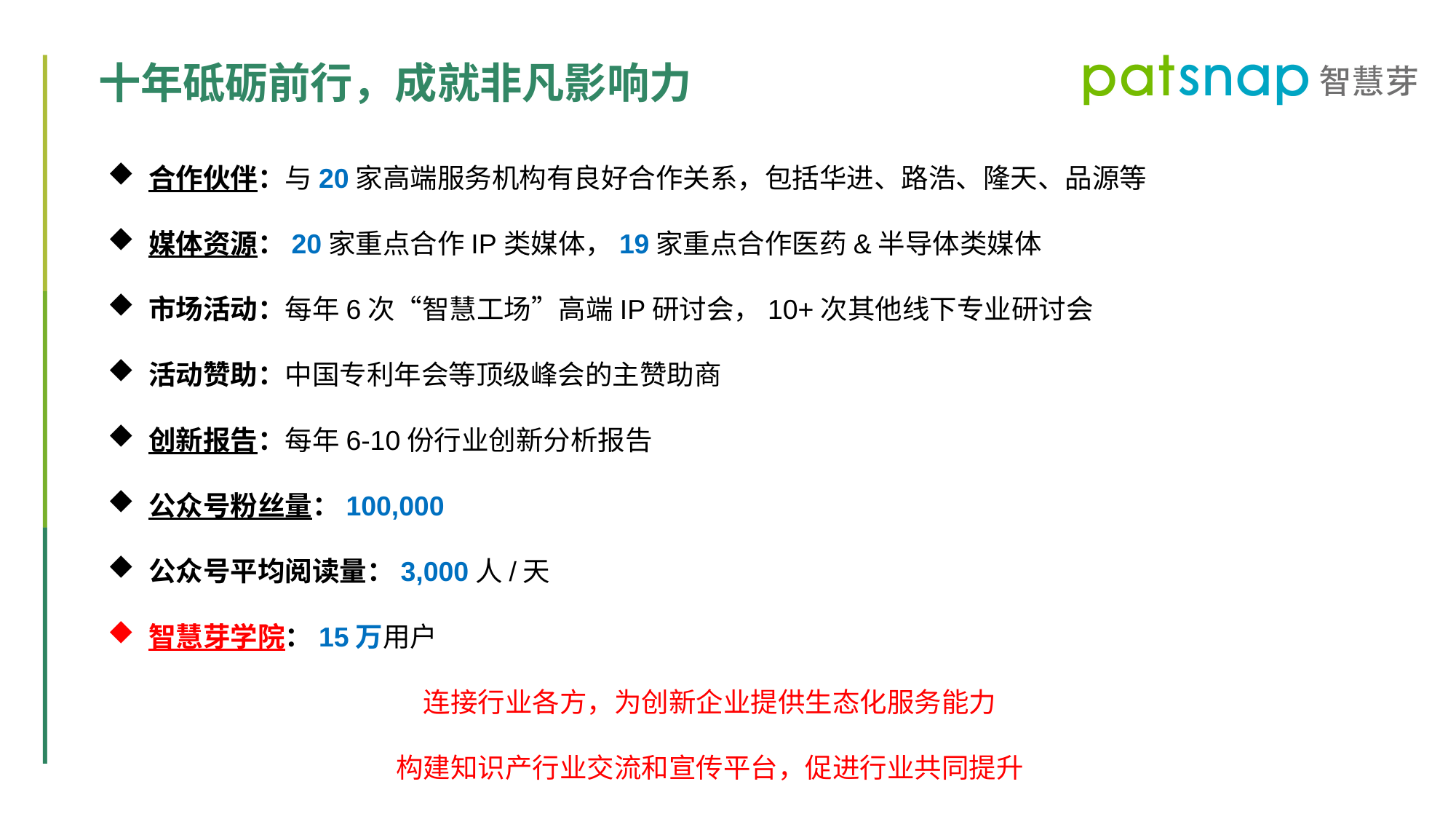

十年砥砺前行，成就非凡影响力
合作伙伴：与20家高端服务机构有良好合作关系，包括华进、路浩、隆天、品源等
媒体资源：20家重点合作IP类媒体，19家重点合作医药&半导体类媒体
市场活动：每年6次“智慧工场”高端IP研讨会，10+次其他线下专业研讨会
活动赞助：中国专利年会等顶级峰会的主赞助商
创新报告：每年6-10份行业创新分析报告
公众号粉丝量：100,000
公众号平均阅读量：3,000人/天
智慧芽学院：15万用户
连接行业各方，为创新企业提供生态化服务能力
构建知识产行业交流和宣传平台，促进行业共同提升